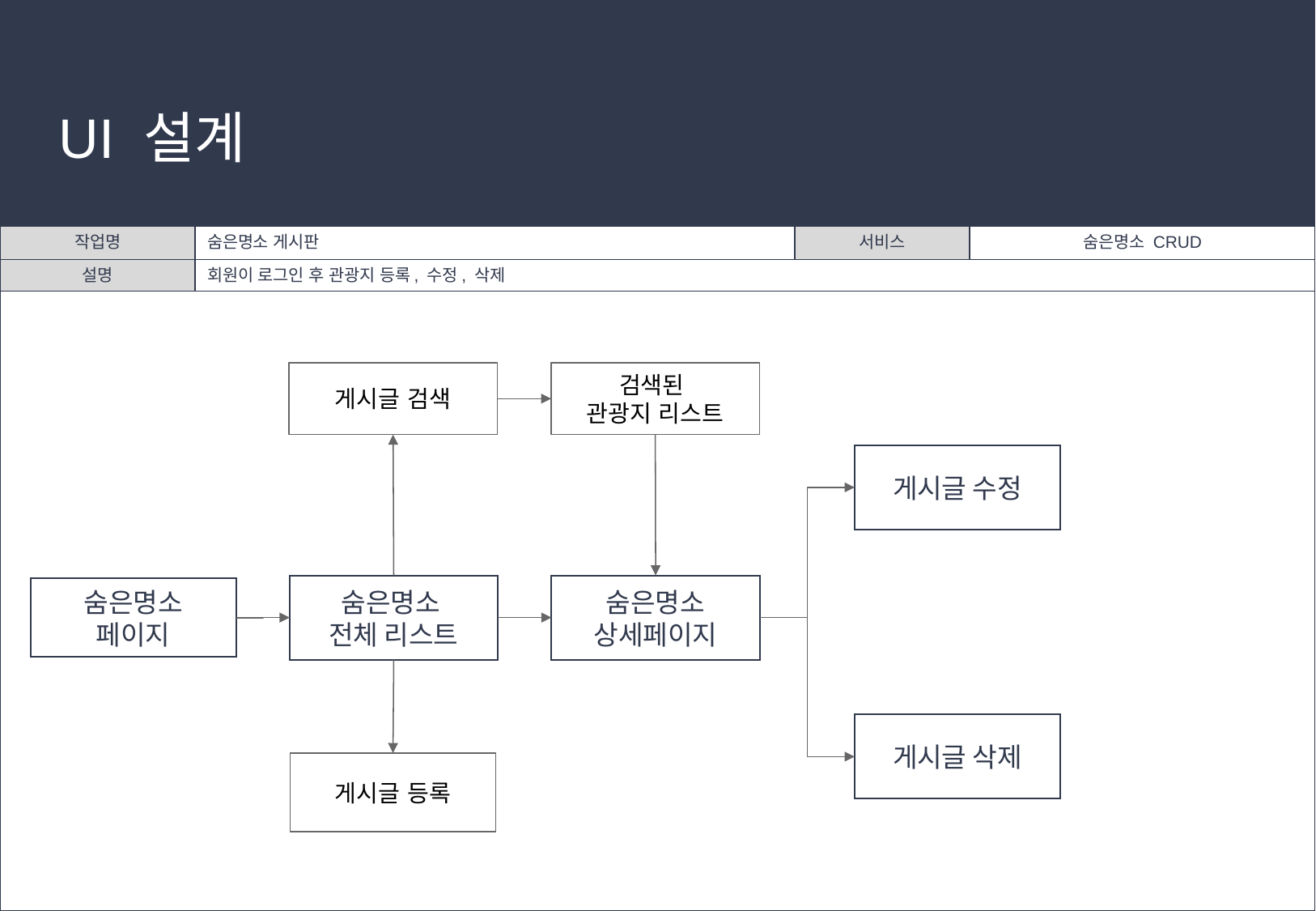

# UI 설계
| 작업명 | 숨은명소 게시판 | 서비스 | 숨은명소 CRUD |
| --- | --- | --- | --- |
| 설명 | 회원이 로그인 후 관광지 등록, 수정, 삭제 |  |  |
|  |  |  |  |
검색된
관광지 리스트
게시글 검색
게시글 수정
숨은명소
전체 리스트
숨은명소
상세페이지
숨은명소
페이지
게시글 삭제
게시글 등록